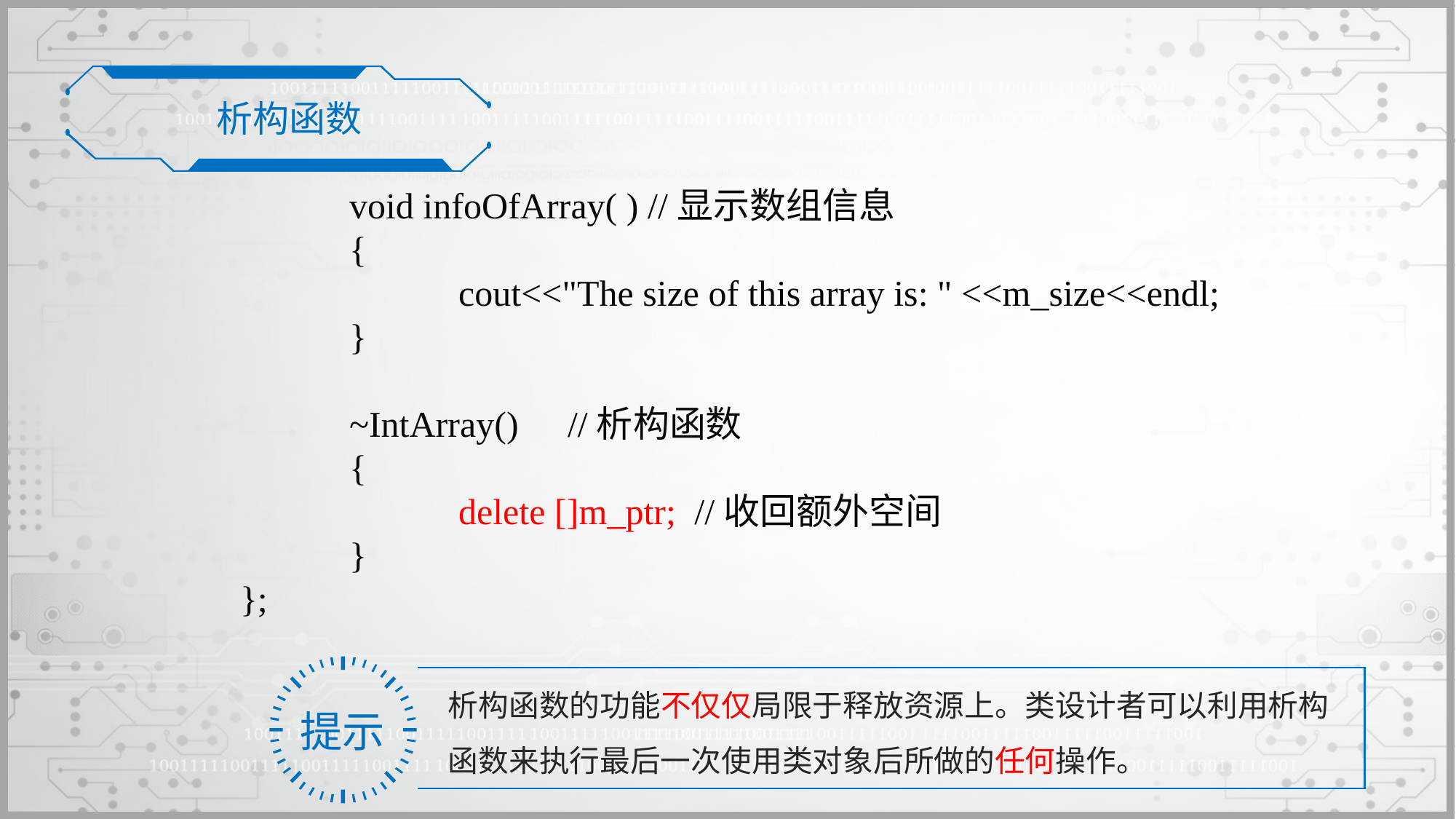

析构函数
	void infoOfArray( ) //显示数组信息
	{
		cout<<"The size of this array is: " <<m_size<<endl;
	}

	~IntArray()	//析构函数
	{
		delete []m_ptr;  //收回额外空间
	}
};

提示
析构函数的功能不仅仅局限于释放资源上。类设计者可以利用析构函数来执行最后一次使用类对象后所做的任何操作。